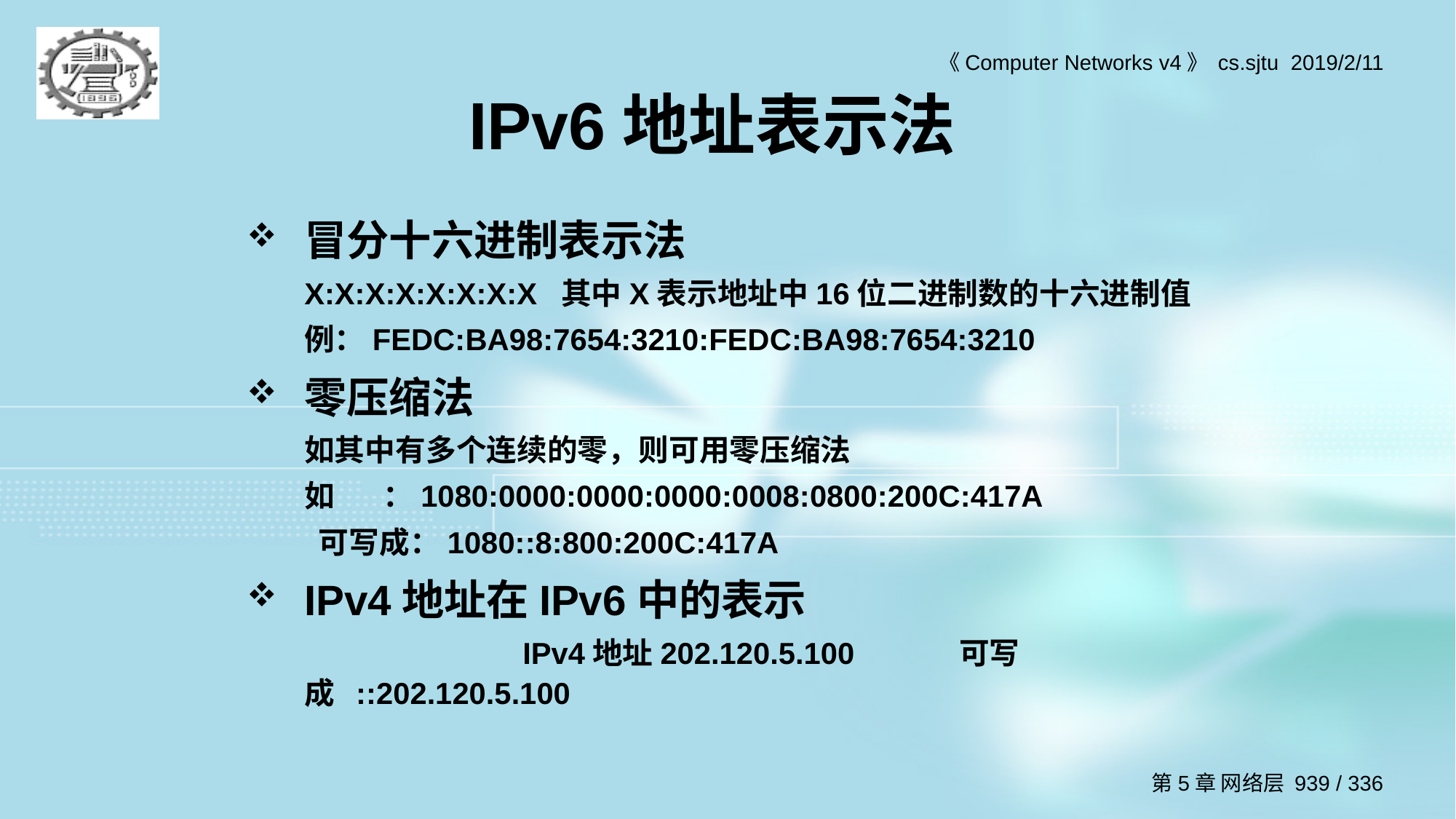

# IPv6地址表示法
冒分十六进制表示法
	X:X:X:X:X:X:X:X  其中X表示地址中16位二进制数的十六进制值
	例：FEDC:BA98:7654:3210:FEDC:BA98:7654:3210
零压缩法
	如其中有多个连续的零，则可用零压缩法
	如       ：1080:0000:0000:0000:0008:0800:200C:417A
	 可写成：1080::8:800:200C:417A
IPv4地址在IPv6中的表示
	 	 	IPv4地址202.120.5.100 	可写成  ::202.120.5.100